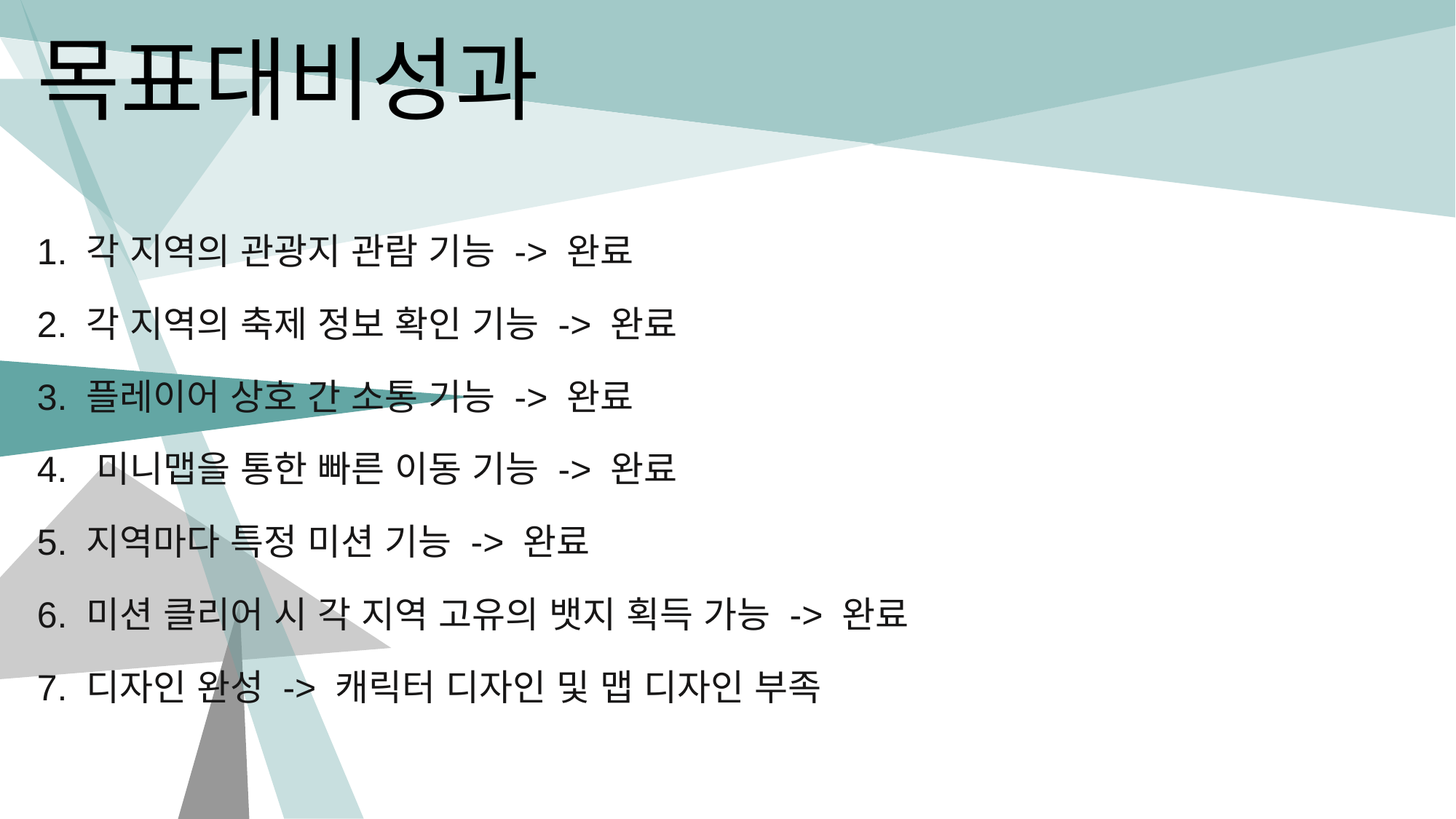

목표대비성과
1. 각 지역의 관광지 관람 기능 -> 완료
2. 각 지역의 축제 정보 확인 기능 -> 완료
3. 플레이어 상호 간 소통 기능 -> 완료
4.  미니맵을 통한 빠른 이동 기능 -> 완료
5. 지역마다 특정 미션 기능 -> 완료
6. 미션 클리어 시 각 지역 고유의 뱃지 획득 가능 -> 완료
7. 디자인 완성 -> 캐릭터 디자인 및 맵 디자인 부족